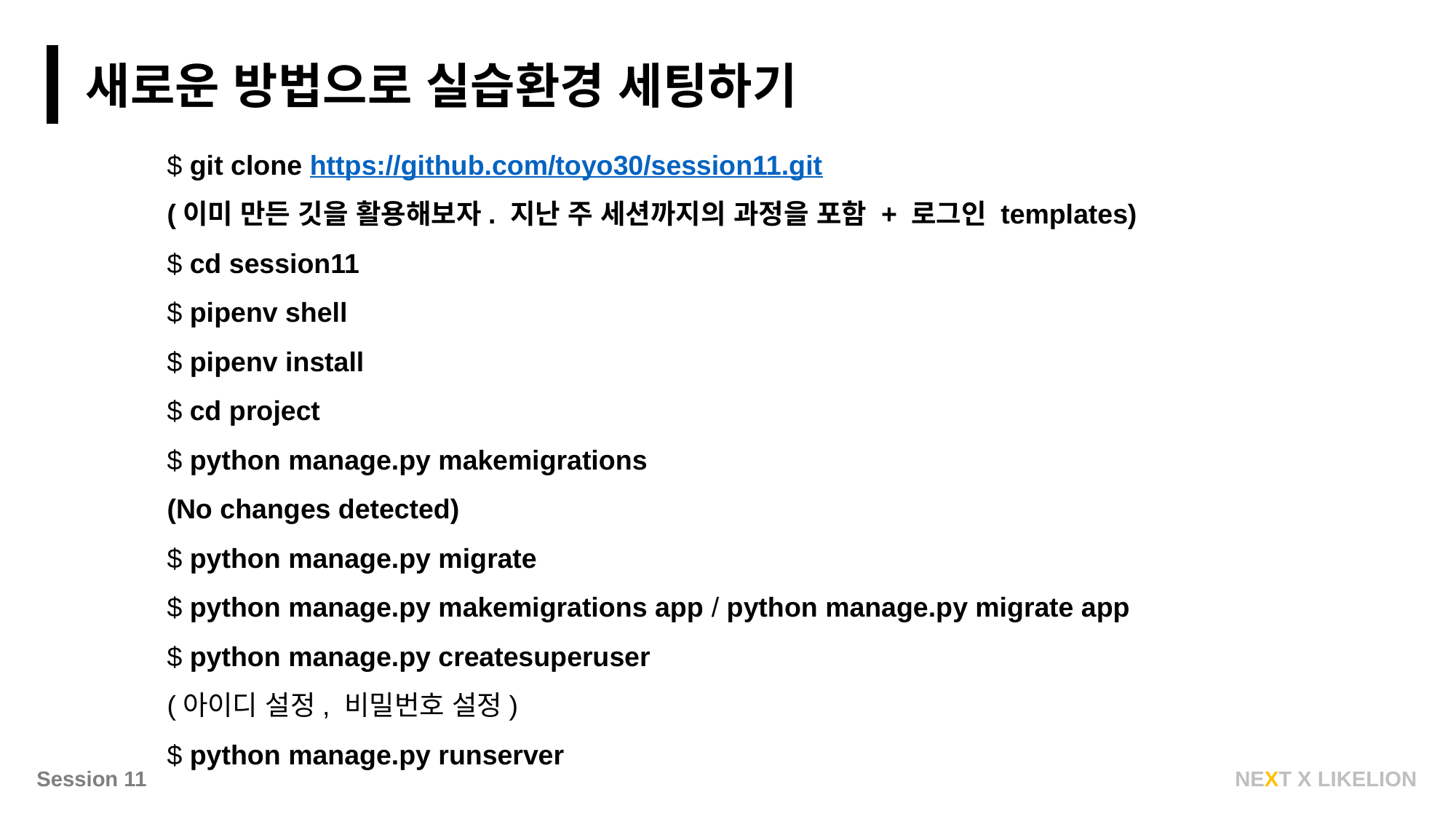

새로운 방법으로 실습환경 세팅하기

$ git clone https://github.com/toyo30/session11.git
(이미 만든 깃을 활용해보자. 지난 주 세션까지의 과정을 포함 + 로그인 templates)
$ cd session11
$ pipenv shell
$ pipenv install
$ cd project
$ python manage.py makemigrations
(No changes detected)
$ python manage.py migrate
$ python manage.py makemigrations app / python manage.py migrate app
$ python manage.py createsuperuser
(아이디 설정, 비밀번호 설정)
$ python manage.py runserver
NEXT X LIKELION
Session 11